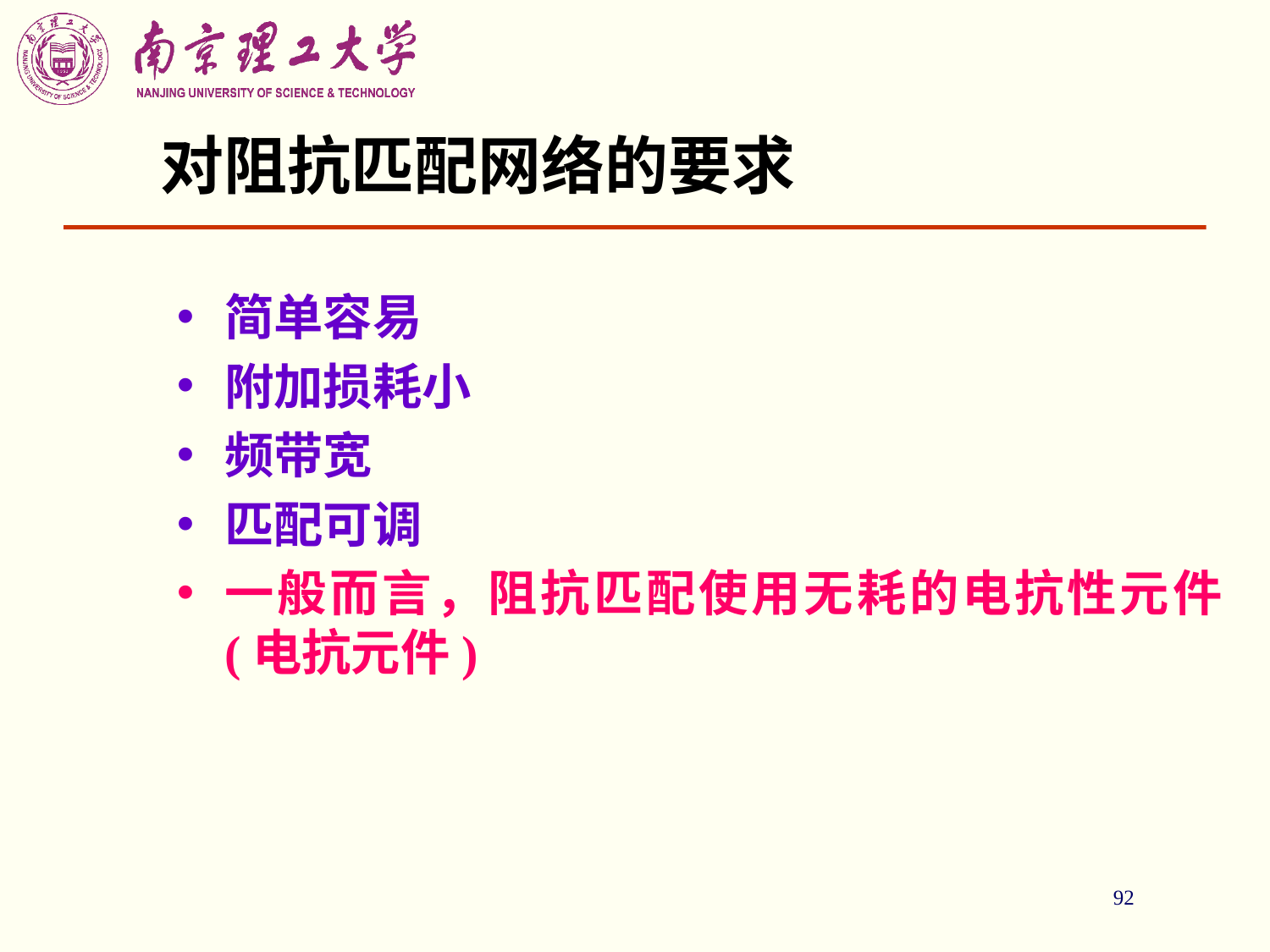

92
# 对阻抗匹配网络的要求
简单容易
附加损耗小
频带宽
匹配可调
一般而言，阻抗匹配使用无耗的电抗性元件 (电抗元件)